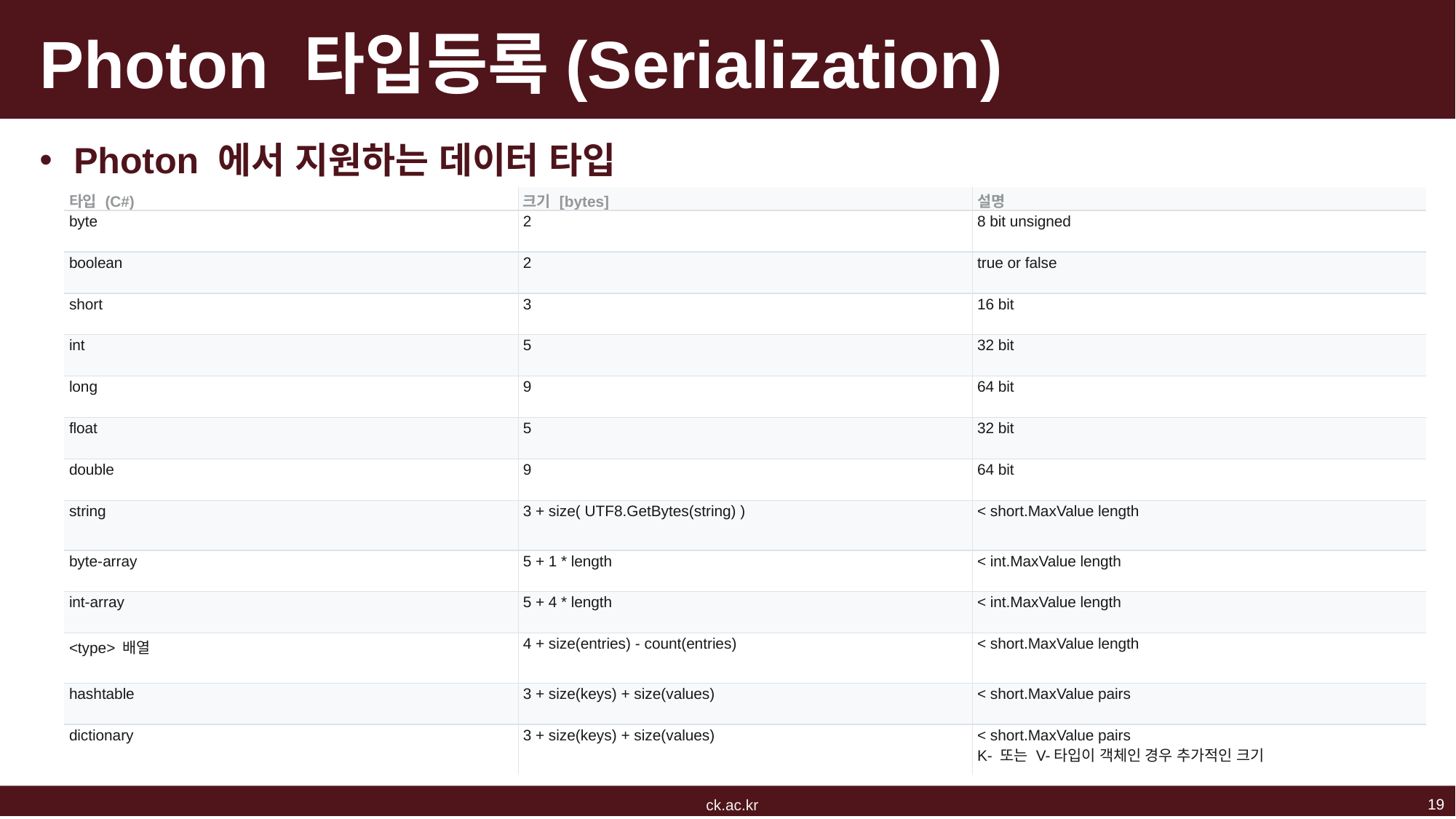

# Photon 타입등록(Serialization)
Photon 에서 지원하는 데이터 타입
| 타입 (C#) | 크기 [bytes] | 설명 |
| --- | --- | --- |
| byte | 2 | 8 bit unsigned |
| boolean | 2 | true or false |
| short | 3 | 16 bit |
| int | 5 | 32 bit |
| long | 9 | 64 bit |
| float | 5 | 32 bit |
| double | 9 | 64 bit |
| string | 3 + size( UTF8.GetBytes(string) ) | < short.MaxValue length |
| byte-array | 5 + 1 \* length | < int.MaxValue length |
| int-array | 5 + 4 \* length | < int.MaxValue length |
| <type> 배열 | 4 + size(entries) - count(entries) | < short.MaxValue length |
| hashtable | 3 + size(keys) + size(values) | < short.MaxValue pairs |
| dictionary | 3 + size(keys) + size(values) | < short.MaxValue pairs K- 또는 V-타입이 객체인 경우 추가적인 크기 |

19
ck.ac.kr